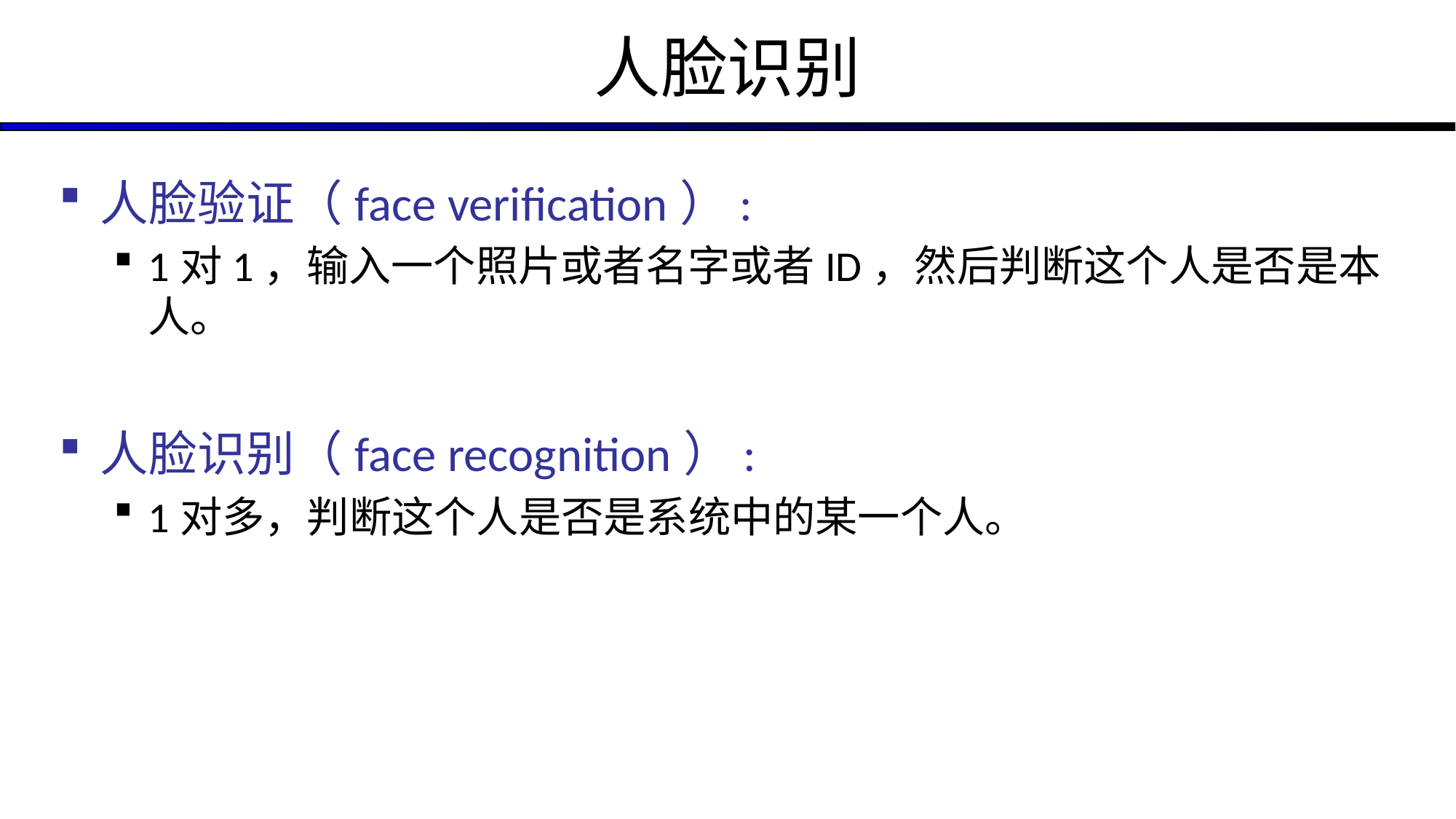

# 人脸识别
人脸验证（face verification）:
1对1，输入一个照片或者名字或者ID，然后判断这个人是否是本人。

人脸识别（face recognition）:
1对多，判断这个人是否是系统中的某一个人。